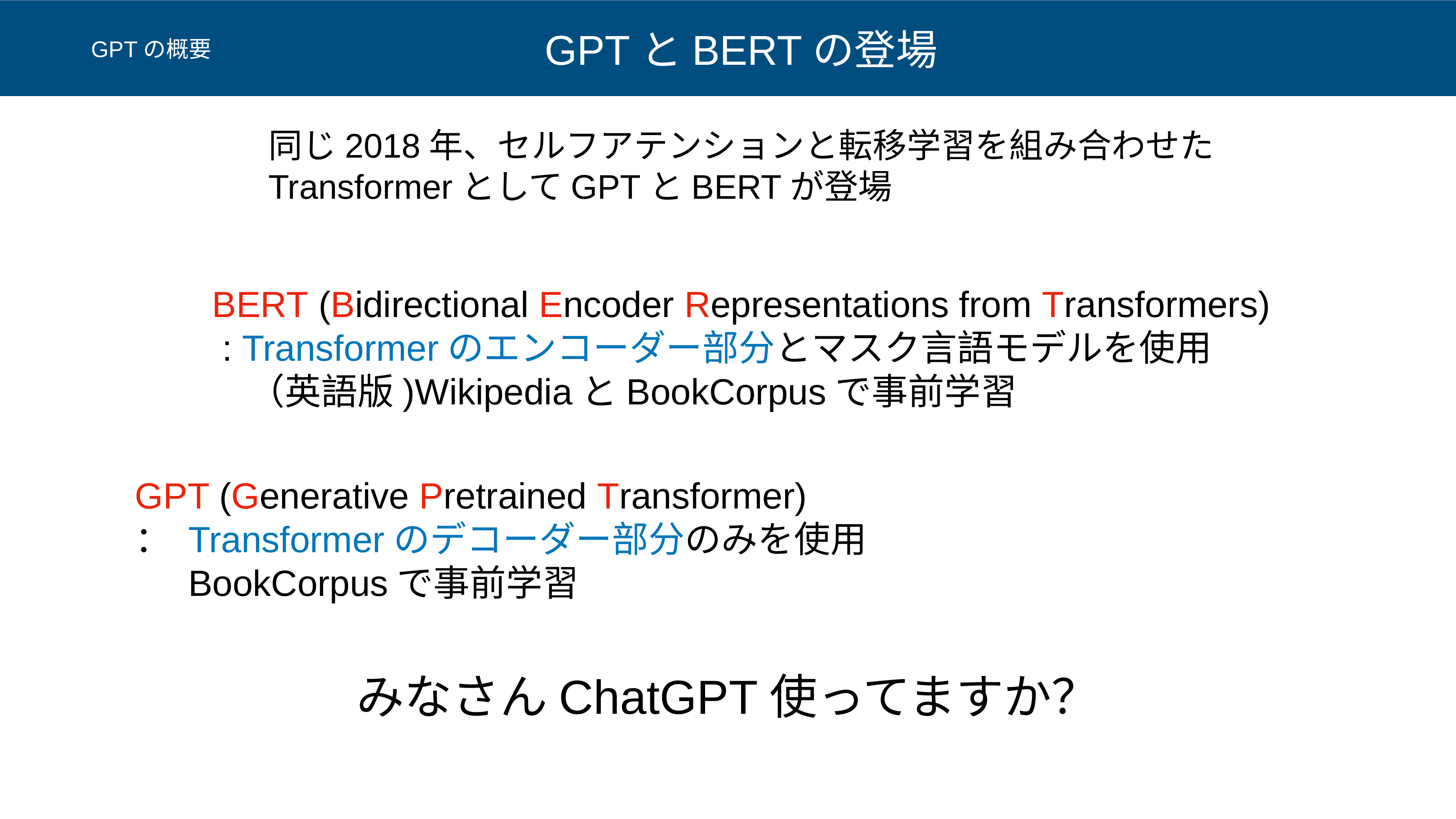

GPTとBERTの登場
GPTの概要
同じ2018年、セルフアテンションと転移学習を組み合わせた
TransformerとしてGPTとBERTが登場
BERT (Bidirectional Encoder Representations from Transformers)
 : Transformerのエンコーダー部分とマスク言語モデルを使用
　（英語版)WikipediaとBookCorpusで事前学習
GPT (Generative Pretrained Transformer)
： Transformerのデコーダー部分のみを使用
　 BookCorpusで事前学習
みなさんChatGPT使ってますか？